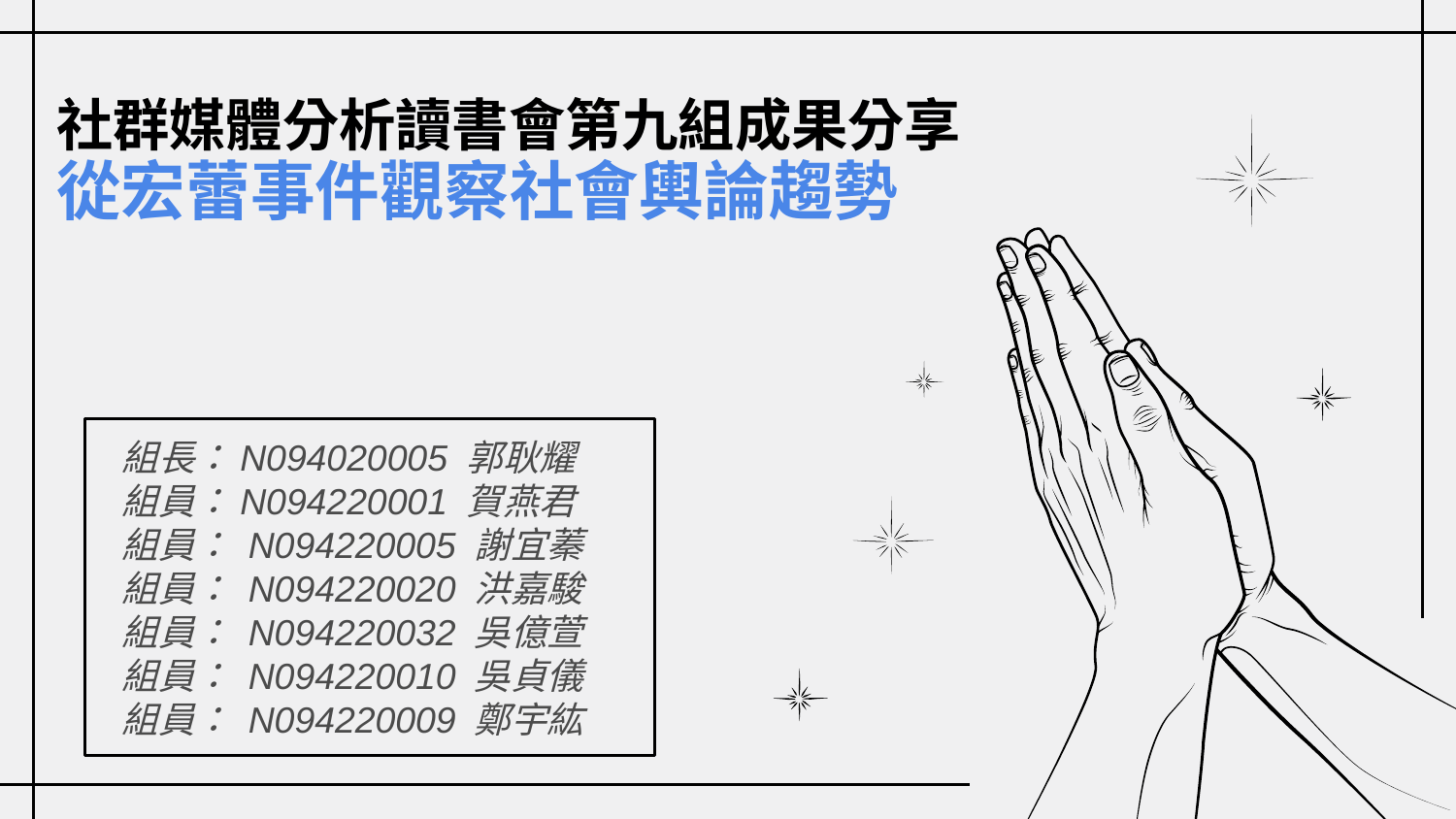

# 社群媒體分析讀書會第九組成果分享 從宏蕾事件觀察社會輿論趨勢

組長：N094020005 郭耿耀
組員：N094220001 賀燕君
組員： N094220005 謝宜蓁
組員： N094220020 洪嘉駿
組員： N094220032 吳億萱
組員： N094220010 吳貞儀
組員： N094220009 鄭宇紘